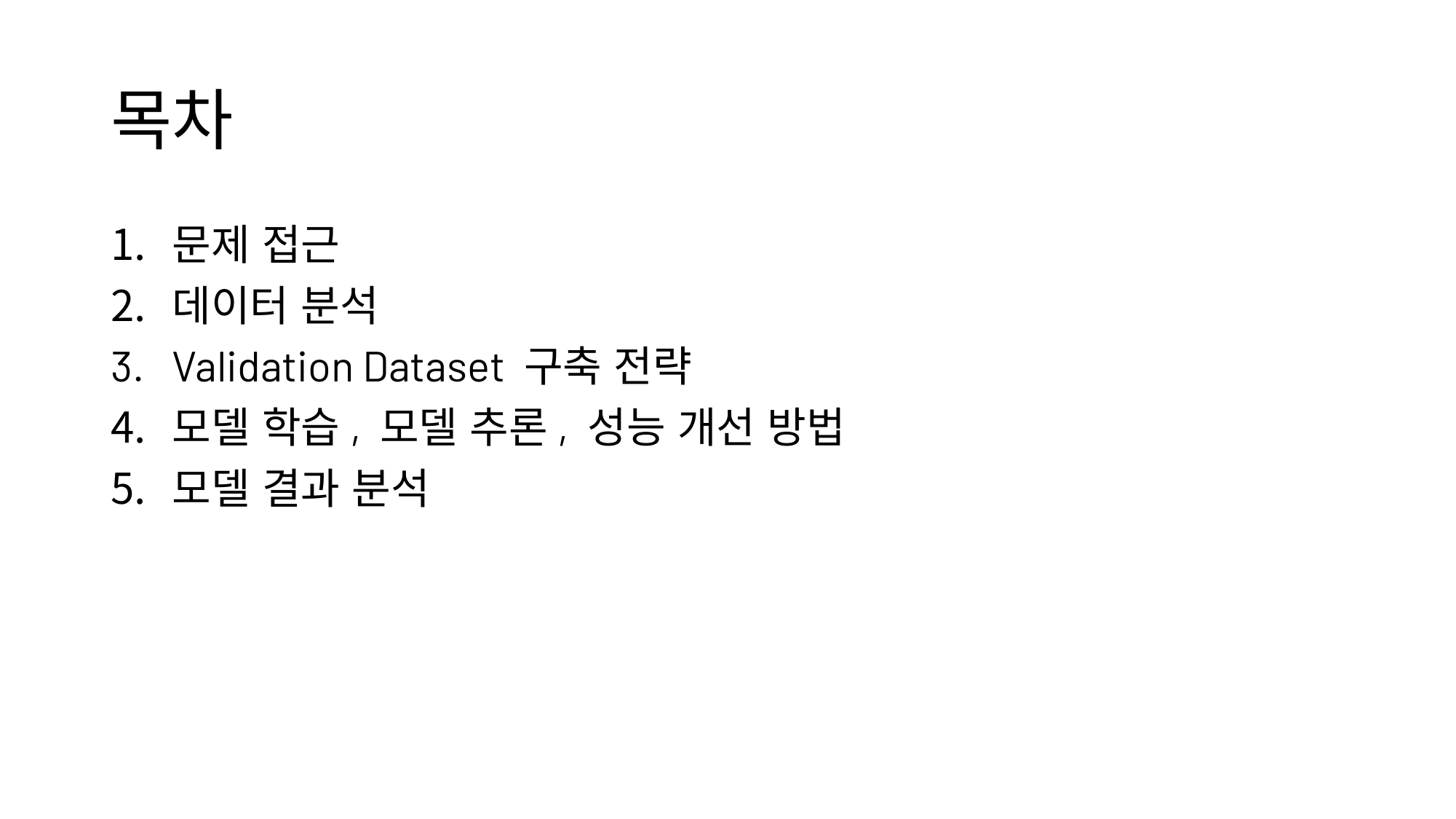

# 목차
문제 접근
데이터 분석
Validation Dataset 구축 전략
모델 학습, 모델 추론, 성능 개선 방법
모델 결과 분석